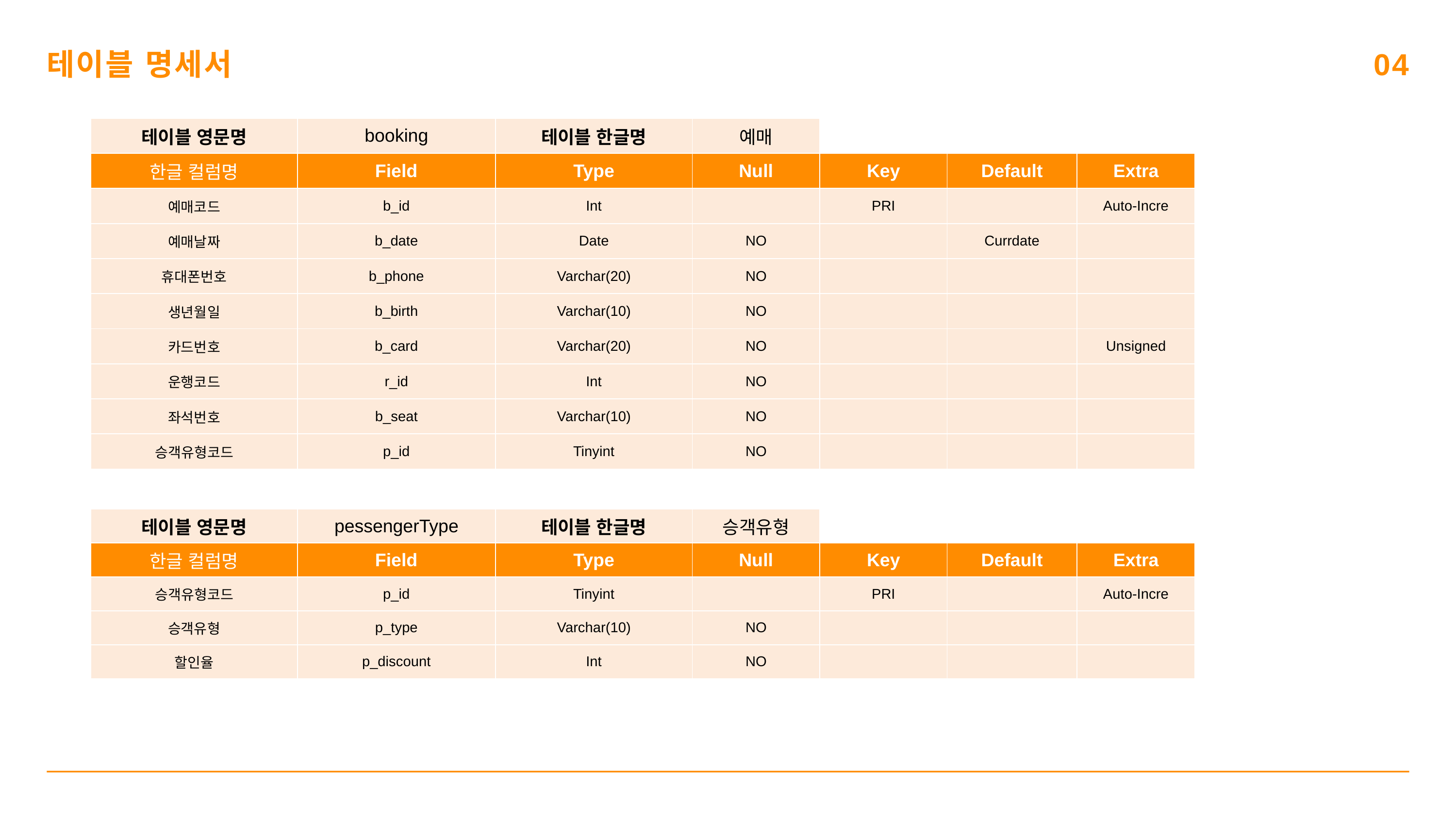

테이블 명세서
04
| 테이블 영문명 | booking | 테이블 한글명 | 예매 |  |  |  |
| --- | --- | --- | --- | --- | --- | --- |
| 한글 컬럼명 | Field | Type | Null | Key | Default | Extra |
| 예매코드 | b\_id | Int |  | PRI |  | Auto-Incre |
| 예매날짜 | b\_date | Date | NO |  | Currdate |  |
| 휴대폰번호 | b\_phone | Varchar(20) | NO |  |  |  |
| 생년월일 | b\_birth | Varchar(10) | NO |  |  |  |
| 카드번호 | b\_card | Varchar(20) | NO |  |  | Unsigned |
| 운행코드 | r\_id | Int | NO |  |  |  |
| 좌석번호 | b\_seat | Varchar(10) | NO |  |  |  |
| 승객유형코드 | p\_id | Tinyint | NO |  |  |  |
| 테이블 영문명 | pessengerType | 테이블 한글명 | 승객유형 |  |  |  |
| --- | --- | --- | --- | --- | --- | --- |
| 한글 컬럼명 | Field | Type | Null | Key | Default | Extra |
| 승객유형코드 | p\_id | Tinyint |  | PRI |  | Auto-Incre |
| 승객유형 | p\_type | Varchar(10) | NO |  |  |  |
| 할인율 | p\_discount | Int | NO |  |  |  |